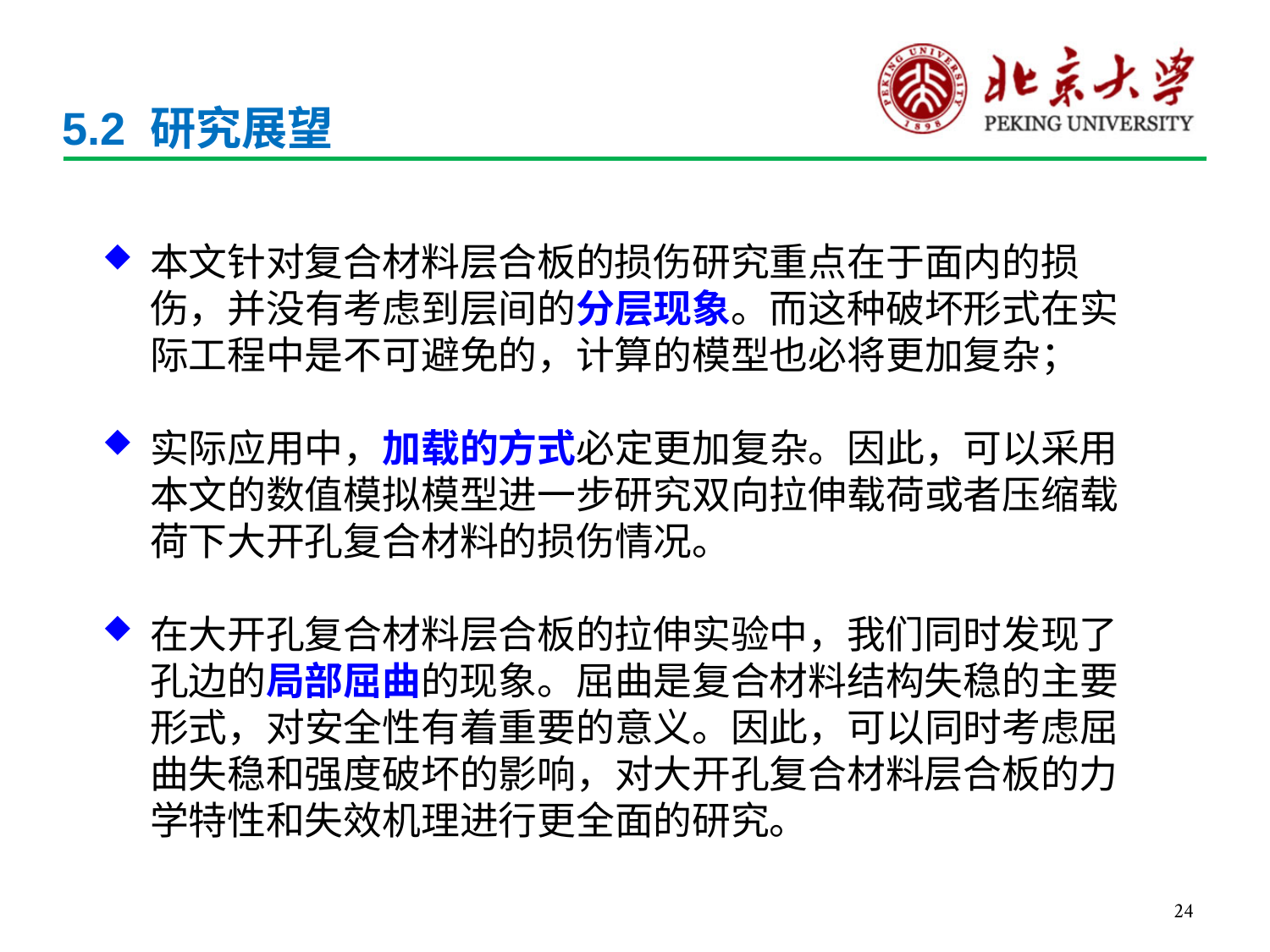

# 5.2 研究展望

本文针对复合材料层合板的损伤研究重点在于面内的损伤，并没有考虑到层间的分层现象。而这种破坏形式在实际工程中是不可避免的，计算的模型也必将更加复杂；

实际应用中，加载的方式必定更加复杂。因此，可以采用本文的数值模拟模型进一步研究双向拉伸载荷或者压缩载荷下大开孔复合材料的损伤情况。

在大开孔复合材料层合板的拉伸实验中，我们同时发现了孔边的局部屈曲的现象。屈曲是复合材料结构失稳的主要形式，对安全性有着重要的意义。因此，可以同时考虑屈曲失稳和强度破坏的影响，对大开孔复合材料层合板的力学特性和失效机理进行更全面的研究。

24